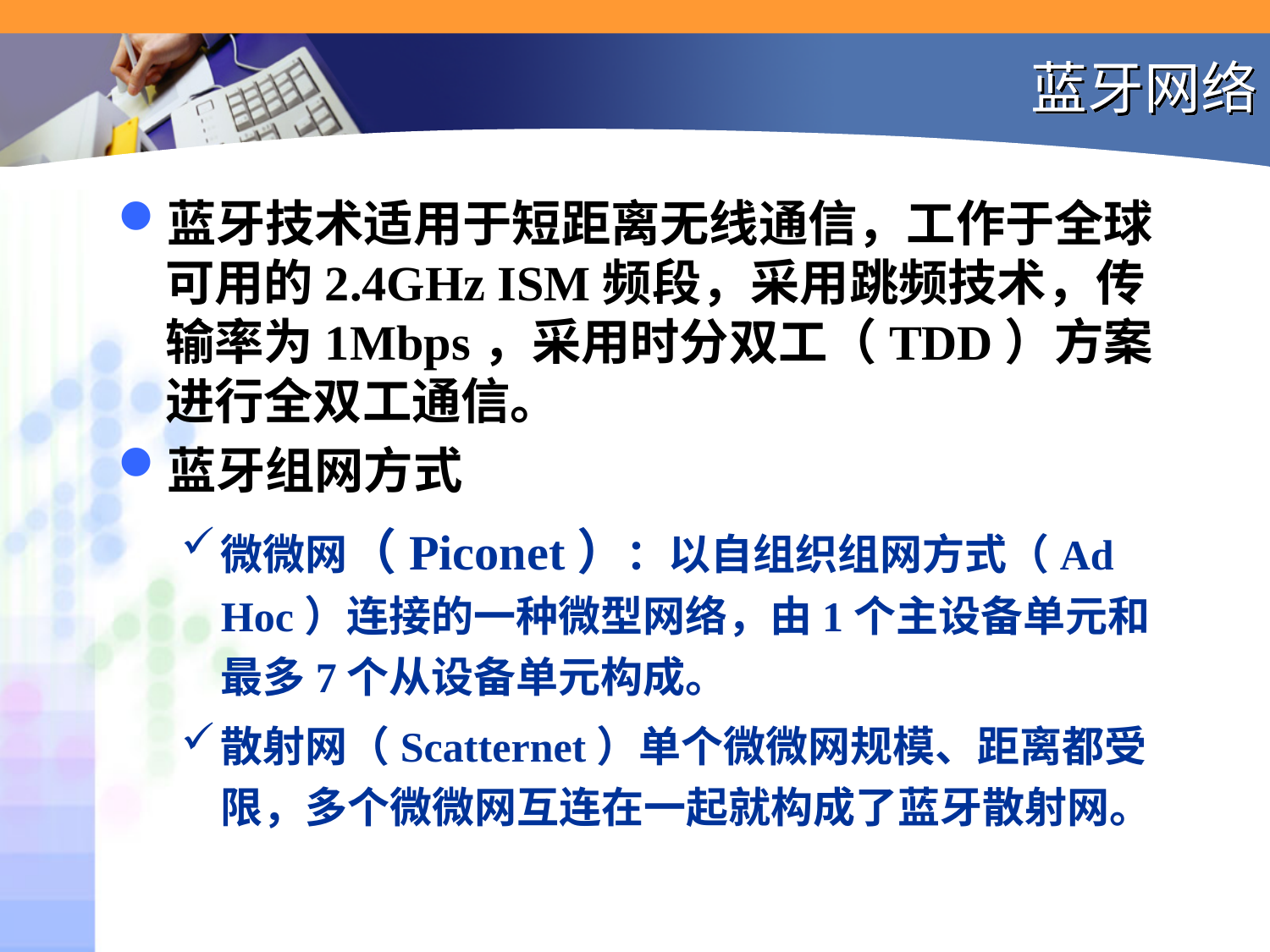

# 蓝牙网络
蓝牙技术适用于短距离无线通信，工作于全球可用的2.4GHz ISM频段，采用跳频技术，传输率为1Mbps，采用时分双工（TDD）方案进行全双工通信。
蓝牙组网方式
微微网（Piconet）：以自组织组网方式（Ad Hoc）连接的一种微型网络，由1个主设备单元和最多7个从设备单元构成。
散射网（Scatternet）单个微微网规模、距离都受限，多个微微网互连在一起就构成了蓝牙散射网。